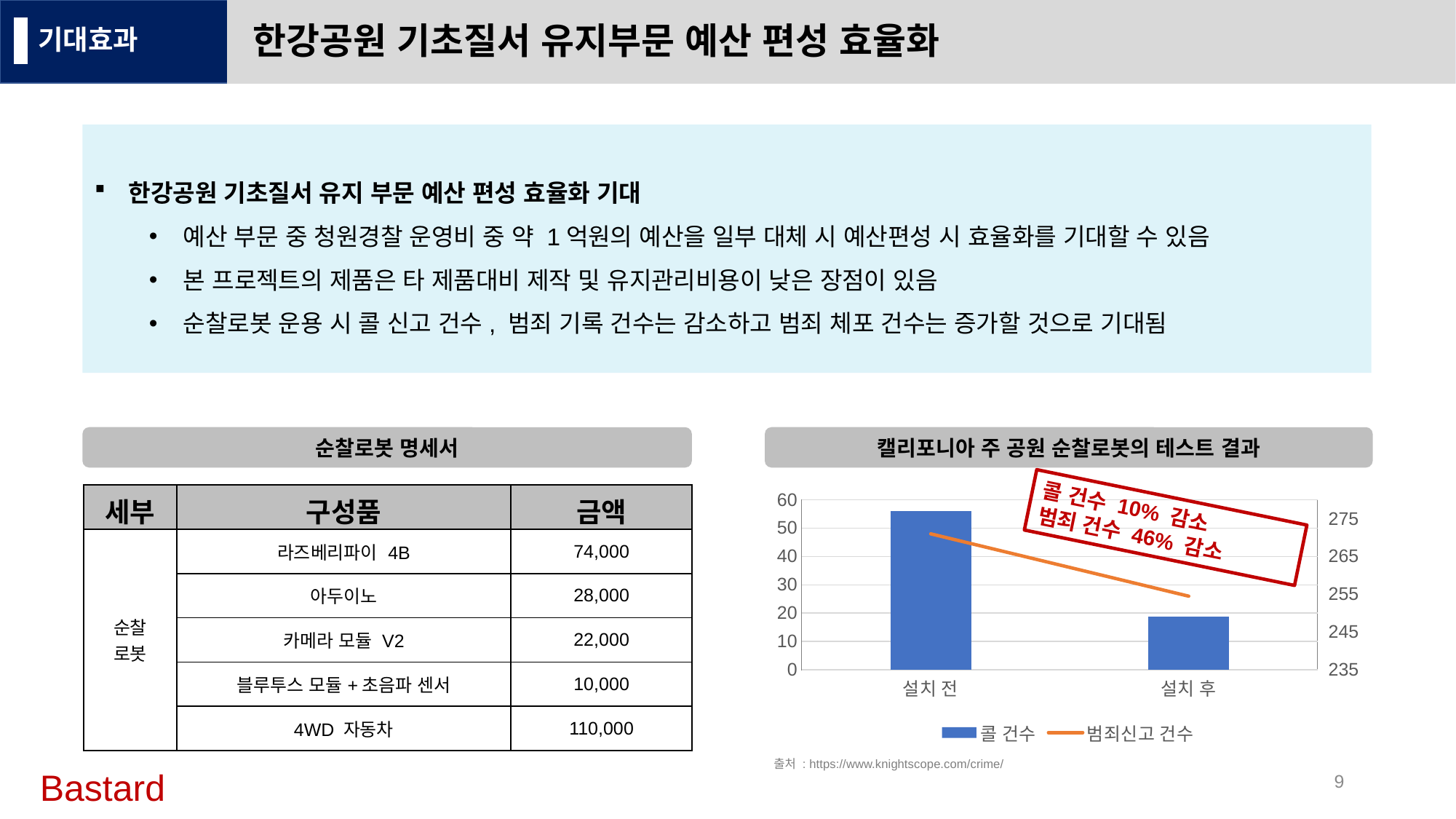

# 한강공원 기초질서 유지부문 예산 편성 효율화
기대효과

한강공원 기초질서 유지 부문 예산 편성 효율화 기대
예산 부문 중 청원경찰 운영비 중 약 1억원의 예산을 일부 대체 시 예산편성 시 효율화를 기대할 수 있음
본 프로젝트의 제품은 타 제품대비 제작 및 유지관리비용이 낮은 장점이 있음
순찰로봇 운용 시 콜 신고 건수, 범죄 기록 건수는 감소하고 범죄 체포 건수는 증가할 것으로 기대됨
순찰로봇 명세서
캘리포니아 주 공원 순찰로봇의 테스트 결과
| 세부 | 구성품 | 금액 |
| --- | --- | --- |
| 순찰 로봇 | 라즈베리파이 4B | 74,000 |
|  | 아두이노 | 28,000 |
|  | 카메라 모듈 V2 | 22,000 |
|  | 블루투스 모듈+초음파 센서 | 10,000 |
|  | 4WD 자동차 | 110,000 |

### Chart

| Category | 콜 건수 | 범죄신고 건수 |
|---|---|---|
| 설치 전 | 277.0 | 48.0 |
| 설치 후 | 249.0 | 26.0 |
콜 건수 10% 감소
범죄 건수 46% 감소
출처 : https://www.knightscope.com/crime/
9